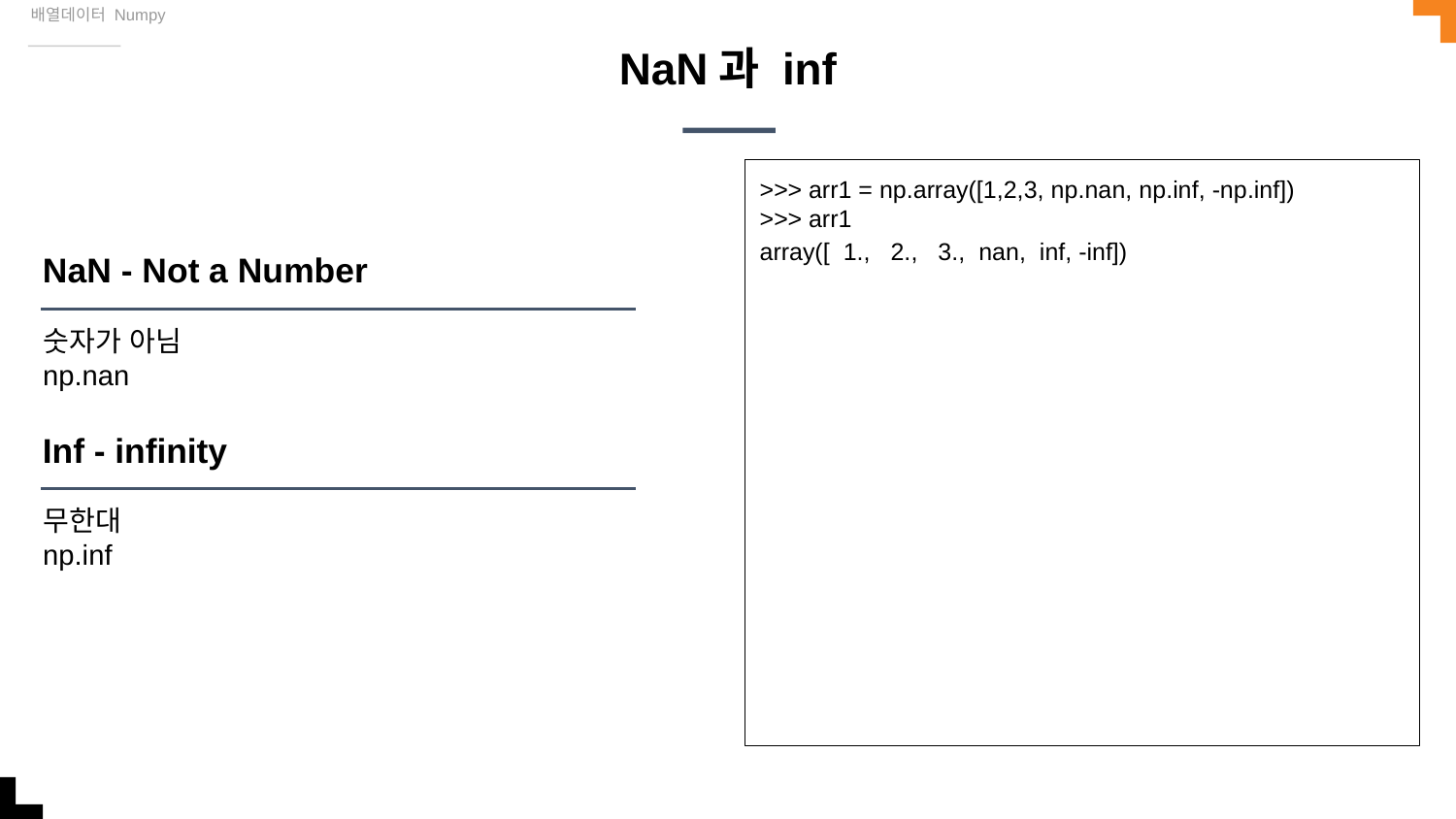

배열데이터 Numpy

# NaN과 inf
>>> arr1 = np.array([1,2,3, np.nan, np.inf, -np.inf])
>>> arr1
array([  1.,   2.,   3.,  nan,  inf, -inf])

NaN - Not a Number
숫자가 아님
np.nan
Inf - infinity
무한대
np.inf